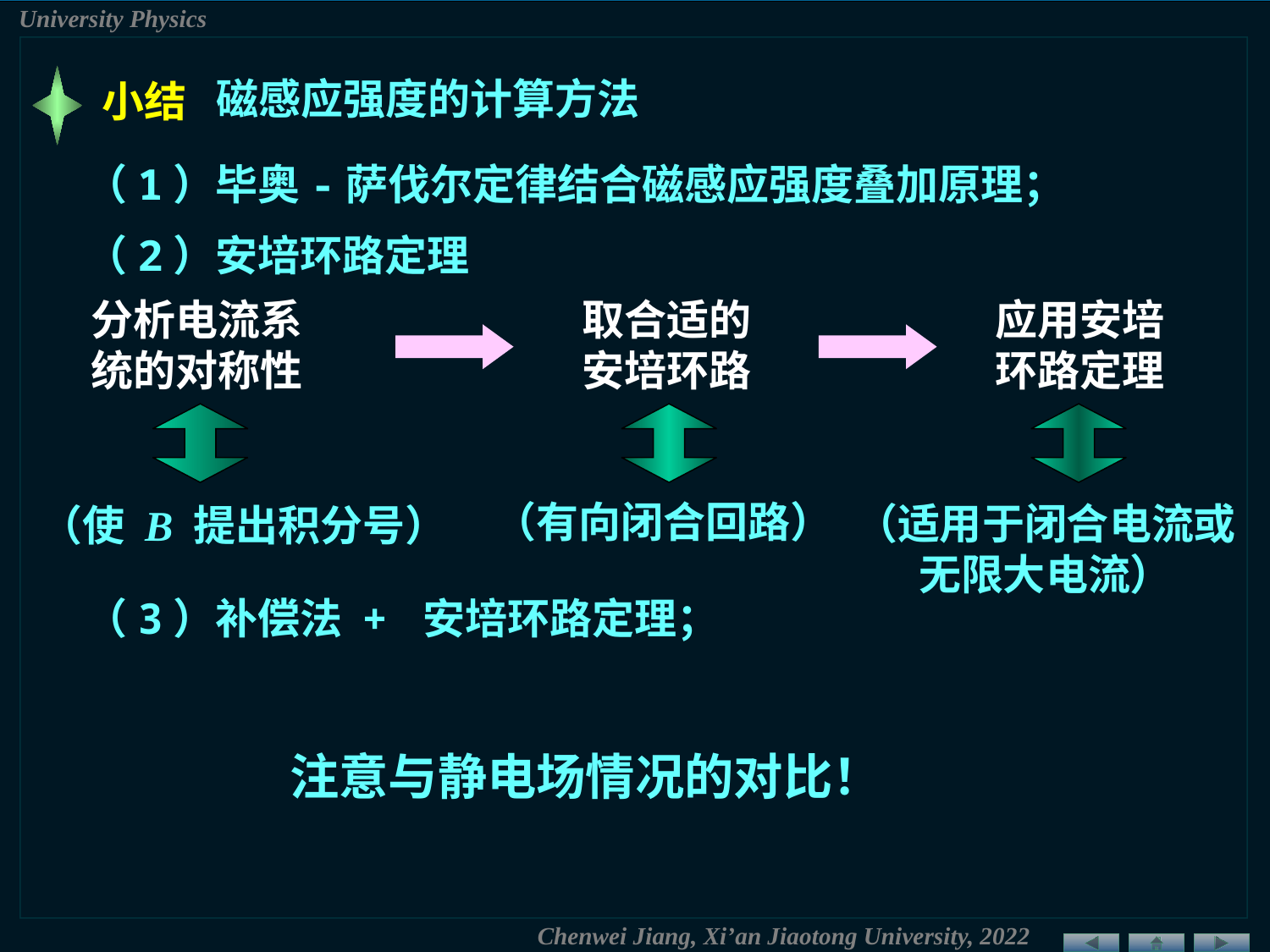

磁感应强度的计算方法
小结
（1）毕奥-萨伐尔定律结合磁感应强度叠加原理；
（2）安培环路定理
分析电流系
统的对称性
取合适的
安培环路
应用安培
环路定理

（有向闭合回路）
（适用于闭合电流或无限大电流）
（使 B 提出积分号）
（3）补偿法 + 安培环路定理；
注意与静电场情况的对比！